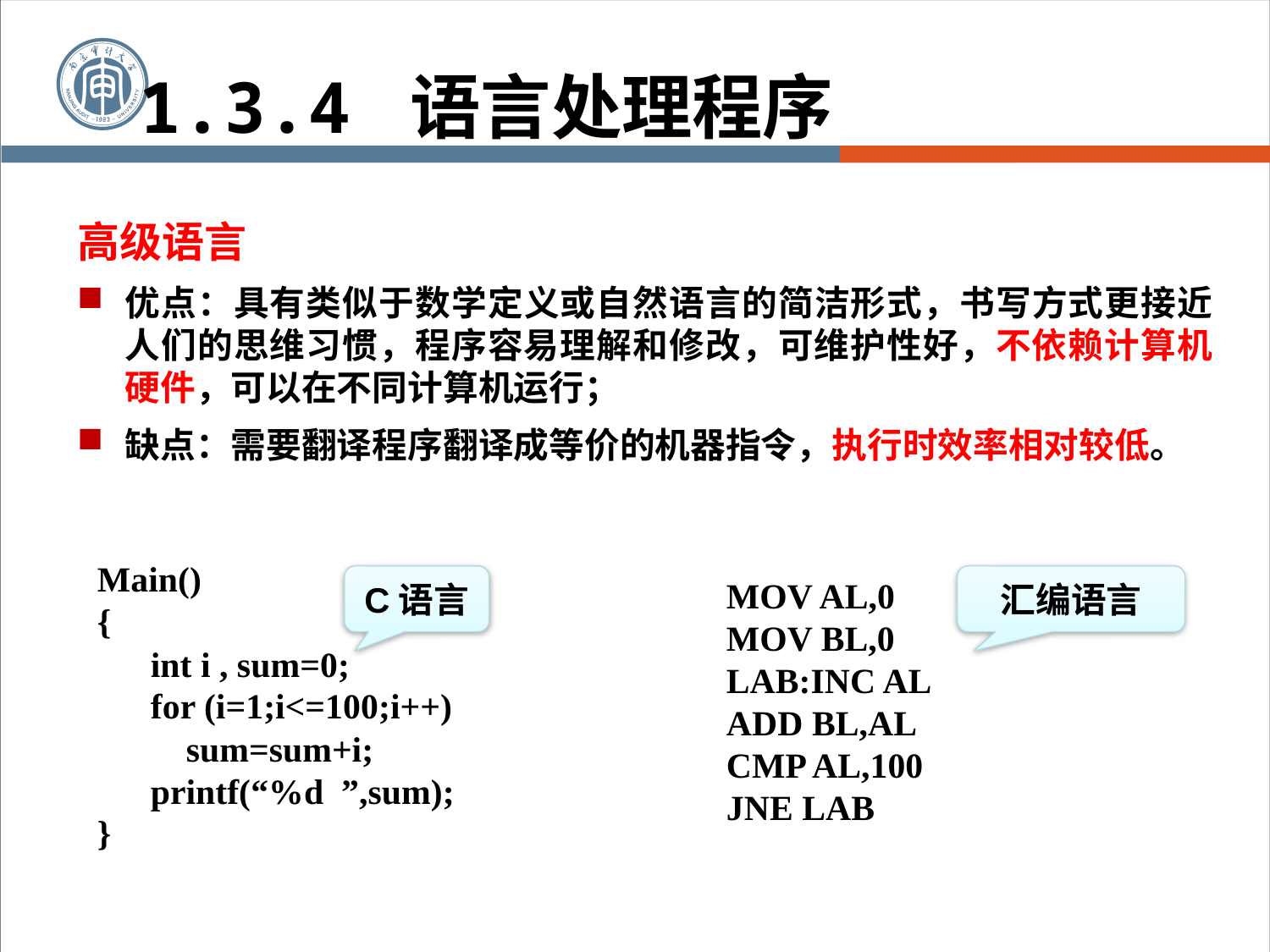

1.3.4 语言处理程序
高级语言
优点：具有类似于数学定义或自然语言的简洁形式，书写方式更接近人们的思维习惯，程序容易理解和修改，可维护性好，不依赖计算机硬件，可以在不同计算机运行；
缺点：需要翻译程序翻译成等价的机器指令，执行时效率相对较低。
Main()
{
      int i , sum=0;
      for (i=1;i<=100;i++)
          sum=sum+i;
      printf(“%d  ”,sum);
}
C语言
汇编语言
MOV AL,0
MOV BL,0
LAB:INC AL
ADD BL,AL
CMP AL,100
JNE LAB